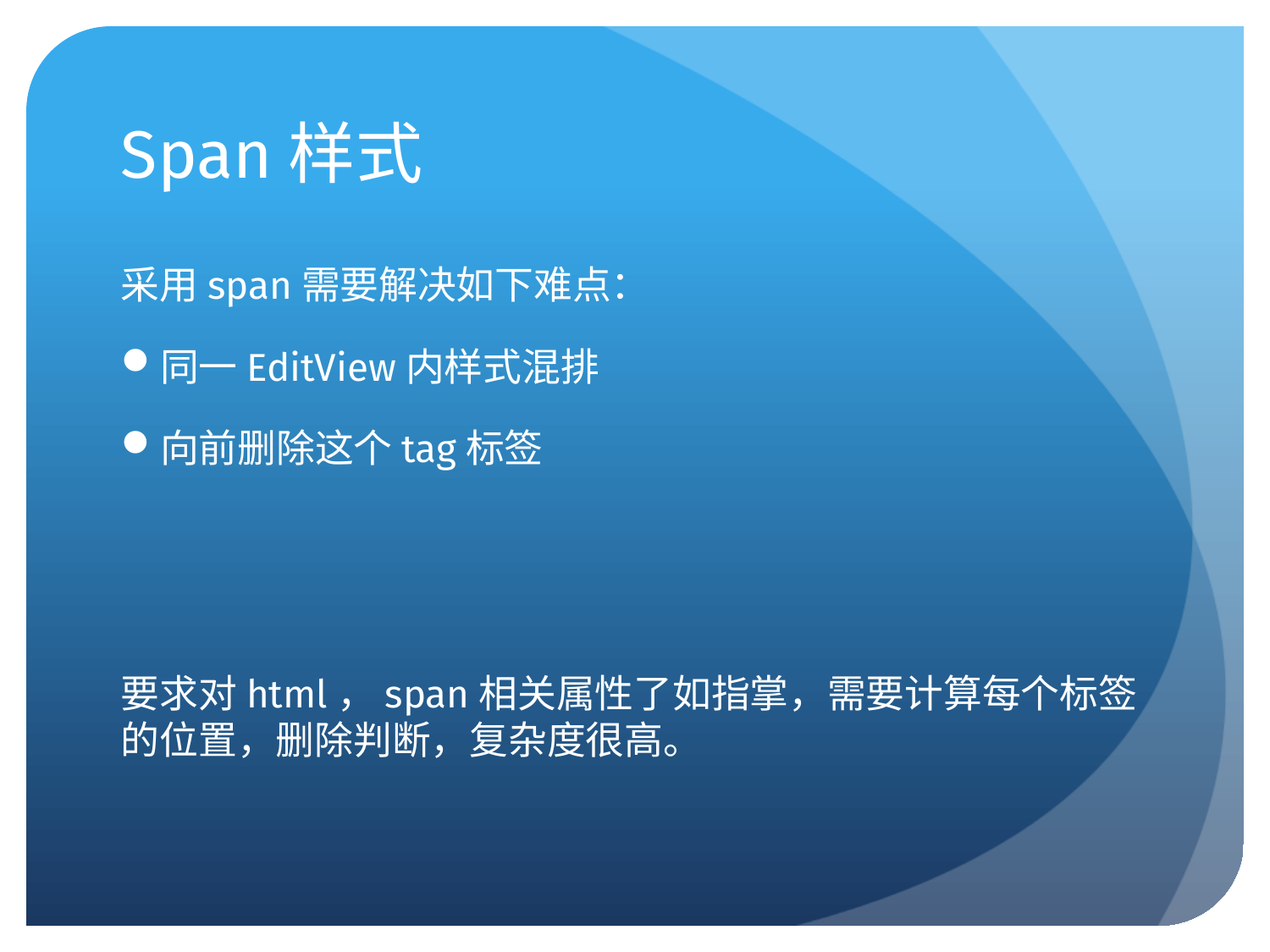

# Span样式
采用span需要解决如下难点：
同一EditView内样式混排
向前删除这个tag标签

要求对html，span相关属性了如指掌，需要计算每个标签的位置，删除判断，复杂度很高。